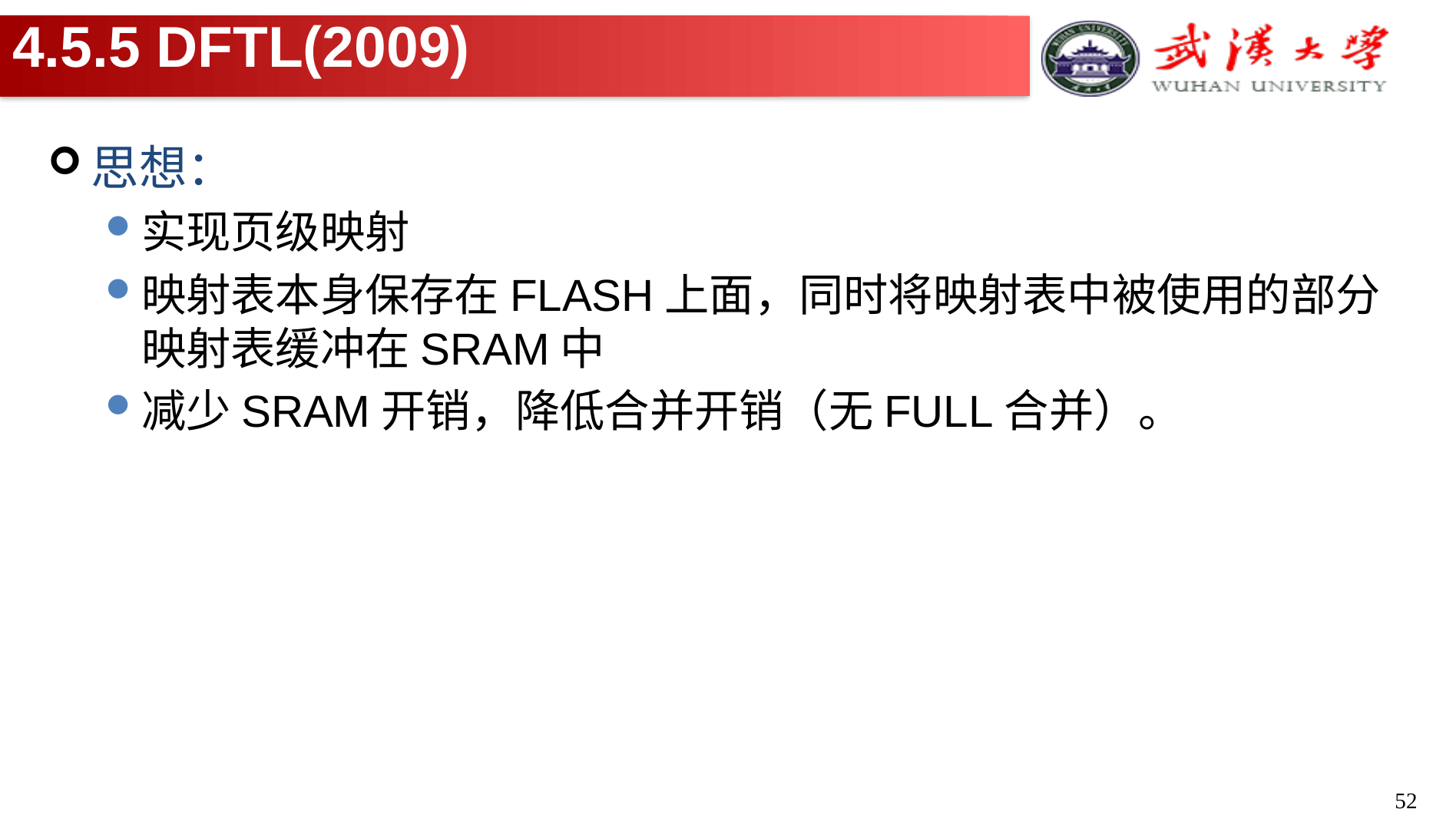

# 4.5.5 DFTL(2009)
思想：
实现页级映射
映射表本身保存在FLASH上面，同时将映射表中被使用的部分映射表缓冲在SRAM中
减少SRAM开销，降低合并开销（无FULL合并）。